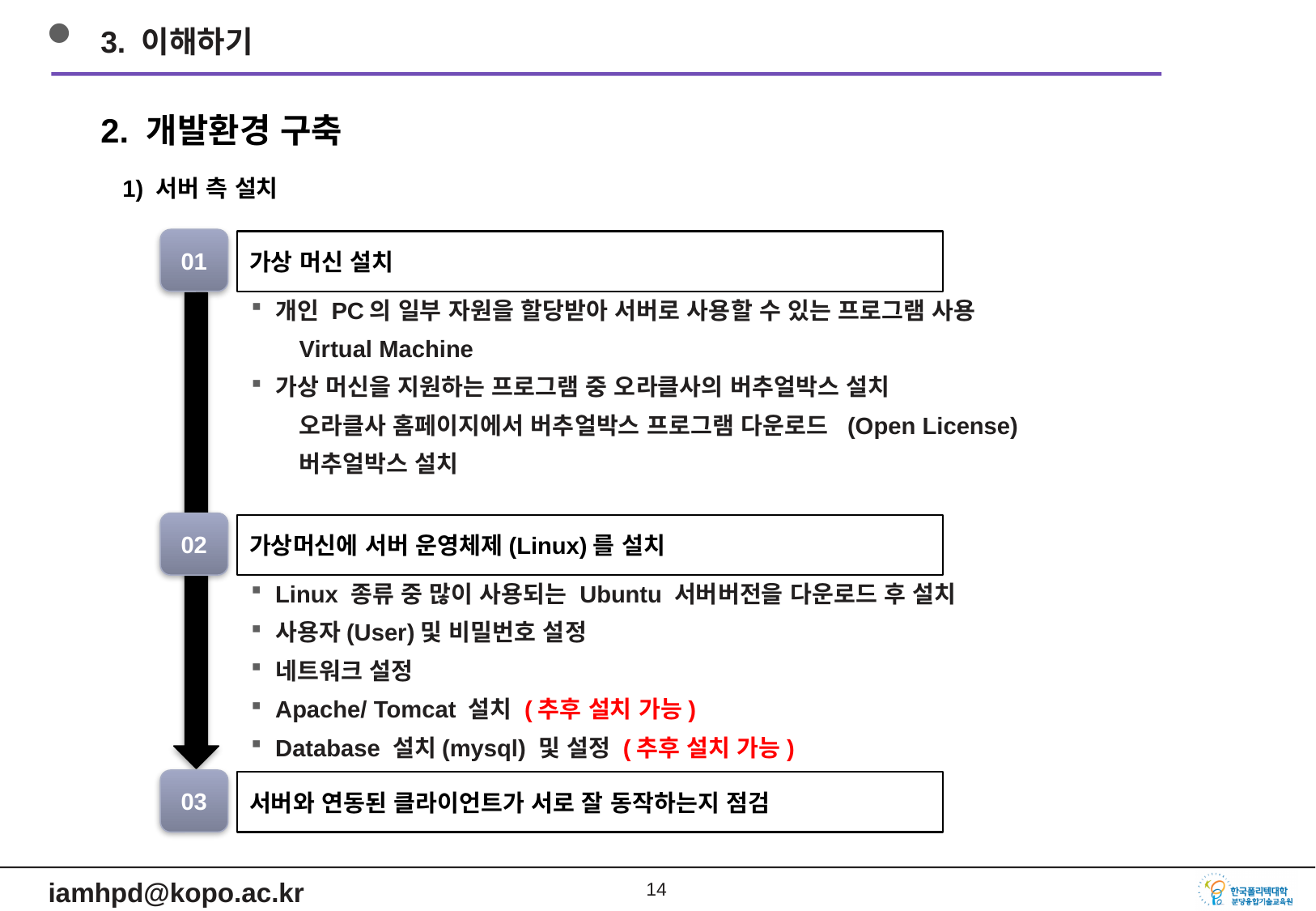

3. 이해하기
2. 개발환경 구축
1) 서버 측 설치
01
가상 머신 설치
개인 PC의 일부 자원을 할당받아 서버로 사용할 수 있는 프로그램 사용
Virtual Machine
가상 머신을 지원하는 프로그램 중 오라클사의 버추얼박스 설치
오라클사 홈페이지에서 버추얼박스 프로그램 다운로드  (Open License)
버추얼박스 설치

02
가상머신에 서버 운영체제(Linux)를 설치
Linux 종류 중 많이 사용되는 Ubuntu 서버버전을 다운로드 후 설치
사용자(User)및 비밀번호 설정
네트워크 설정
Apache/ Tomcat 설치 (추후 설치 가능)
Database 설치(mysql) 및 설정 (추후 설치 가능)
03
서버와 연동된 클라이언트가 서로 잘 동작하는지 점검
14